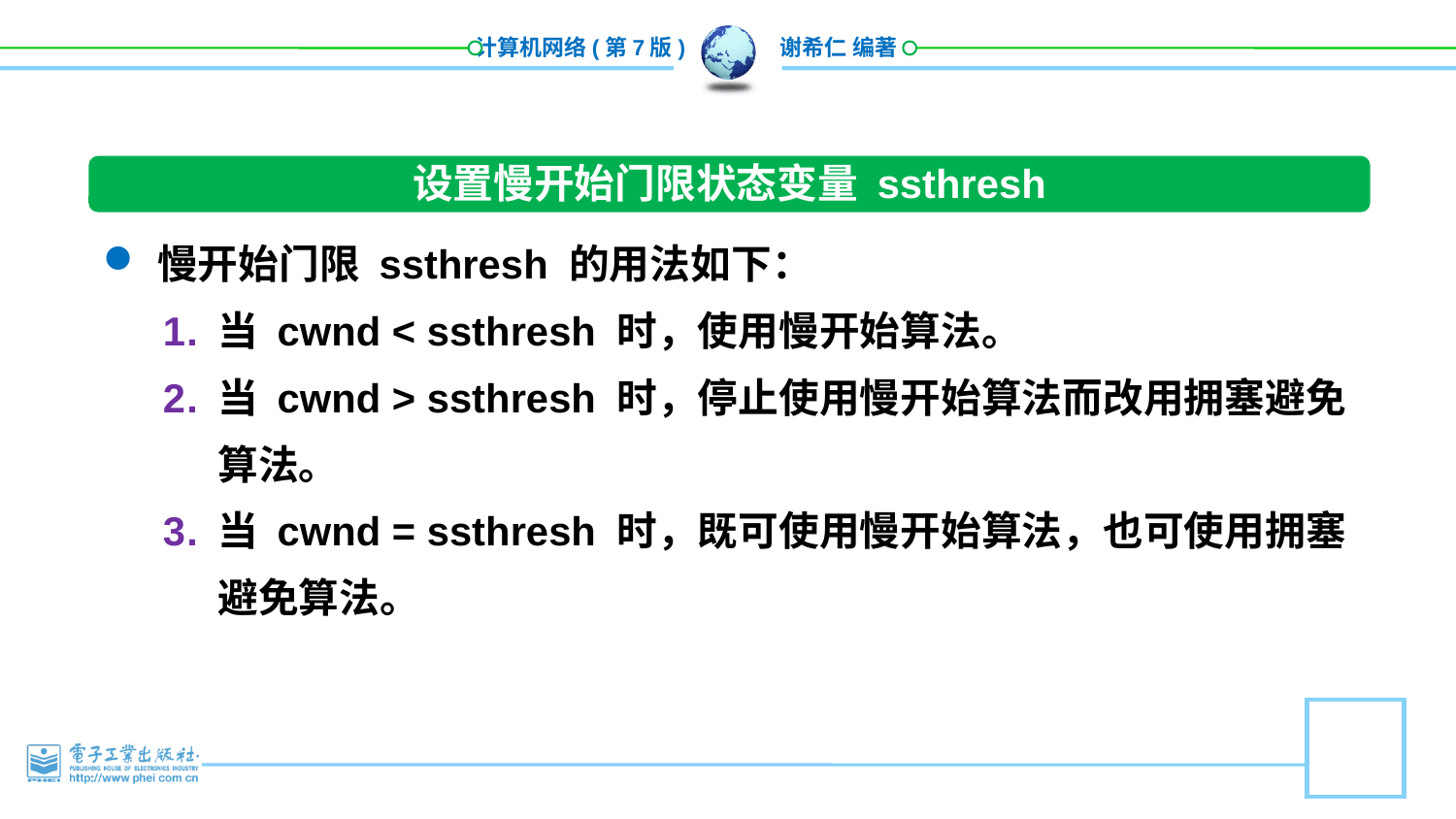

设置慢开始门限状态变量 ssthresh

慢开始门限 ssthresh 的用法如下：
当 cwnd < ssthresh 时，使用慢开始算法。
当 cwnd > ssthresh 时，停止使用慢开始算法而改用拥塞避免算法。
当 cwnd = ssthresh 时，既可使用慢开始算法，也可使用拥塞避免算法。